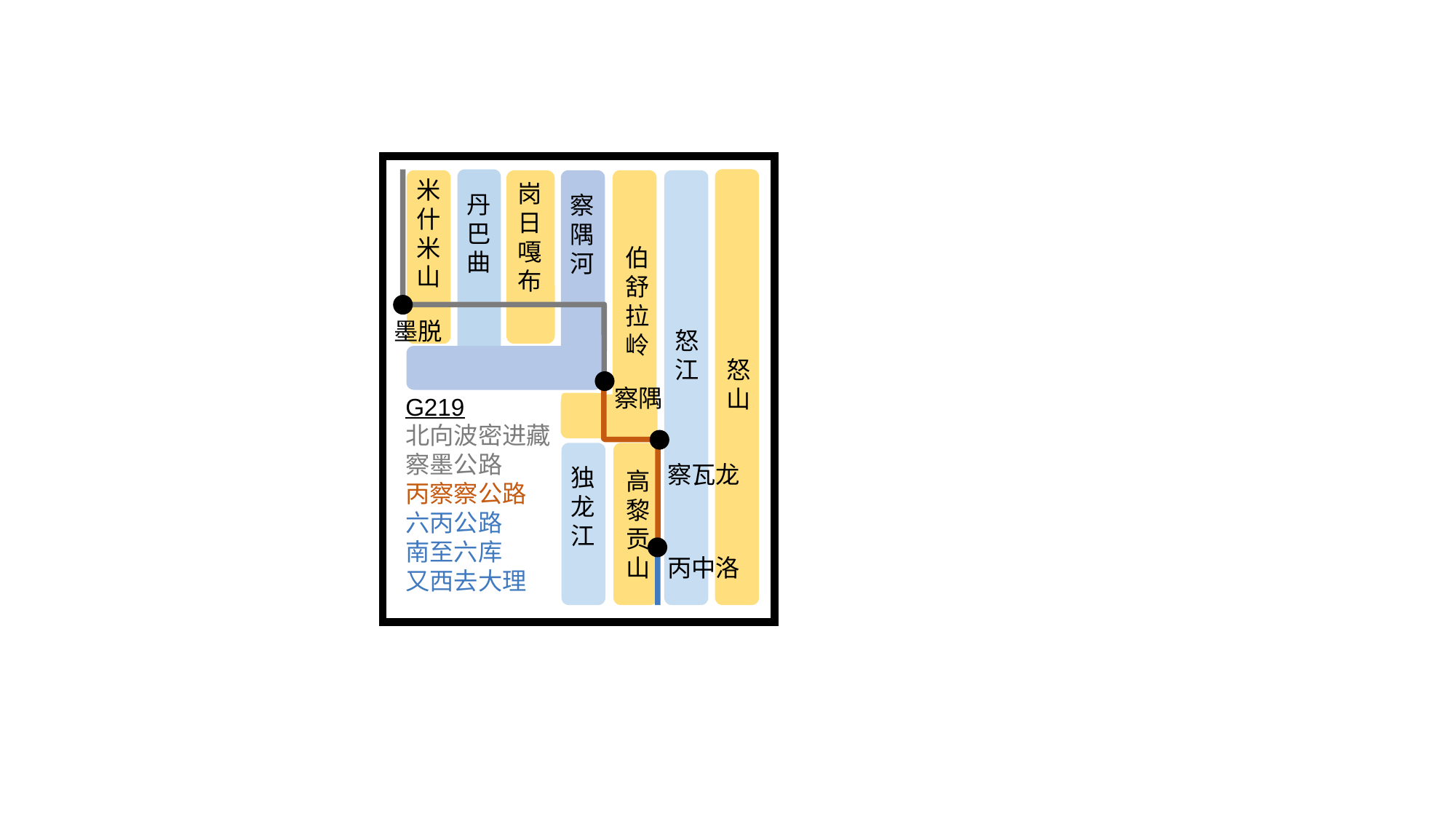

米什米山

伯舒拉岭

岗日嘎布
丹巴曲
察隅河

墨脱
怒江

怒山

察隅
G219
北向波密进藏
察墨公路
丙察察公路
六丙公路
南至六库
又西去大理

高黎贡山
察瓦龙
独龙江

丙中洛